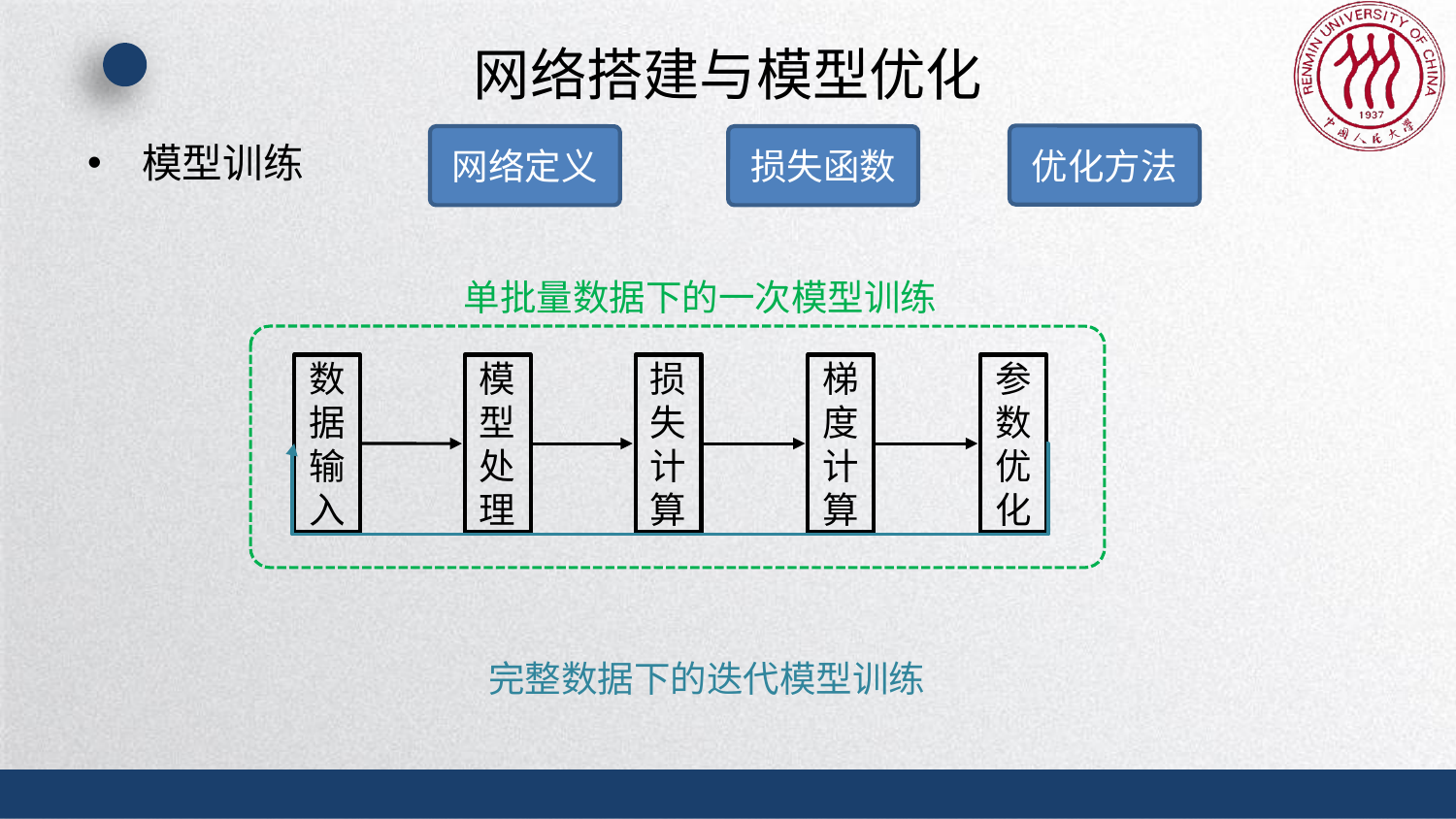

# 网络搭建与模型优化
优化方法
网络定义
损失函数
模型训练
单批量数据下的一次模型训练

数据输入
模型处理
损失计算
梯度计算
参数优化
完整数据下的迭代模型训练